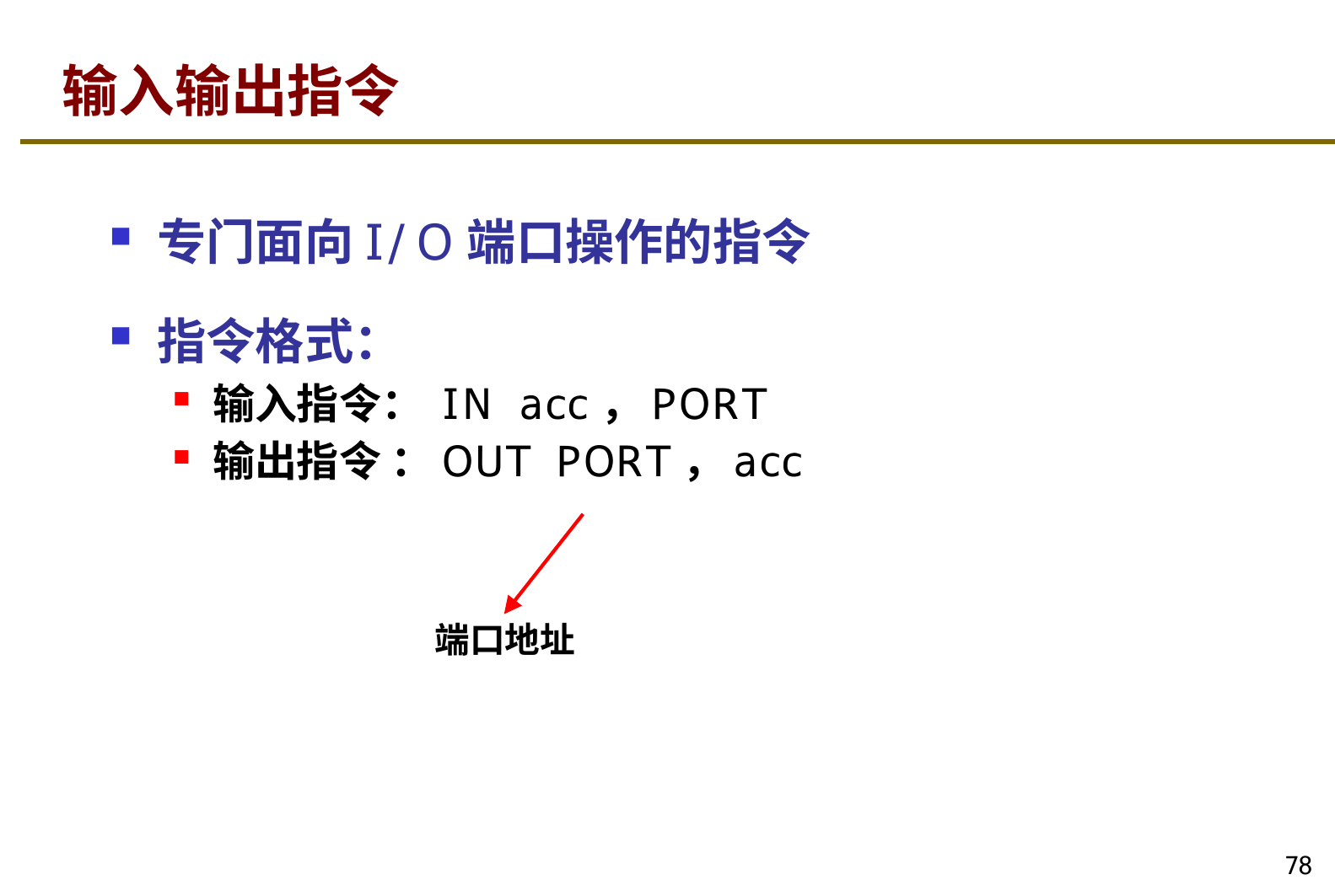

# 输入输出指令
专门面向I/O端口操作的指令
指令格式：
输入指令： IN  acc，PORT
输出指令 ：OUT  PORT，acc

端口地址
78